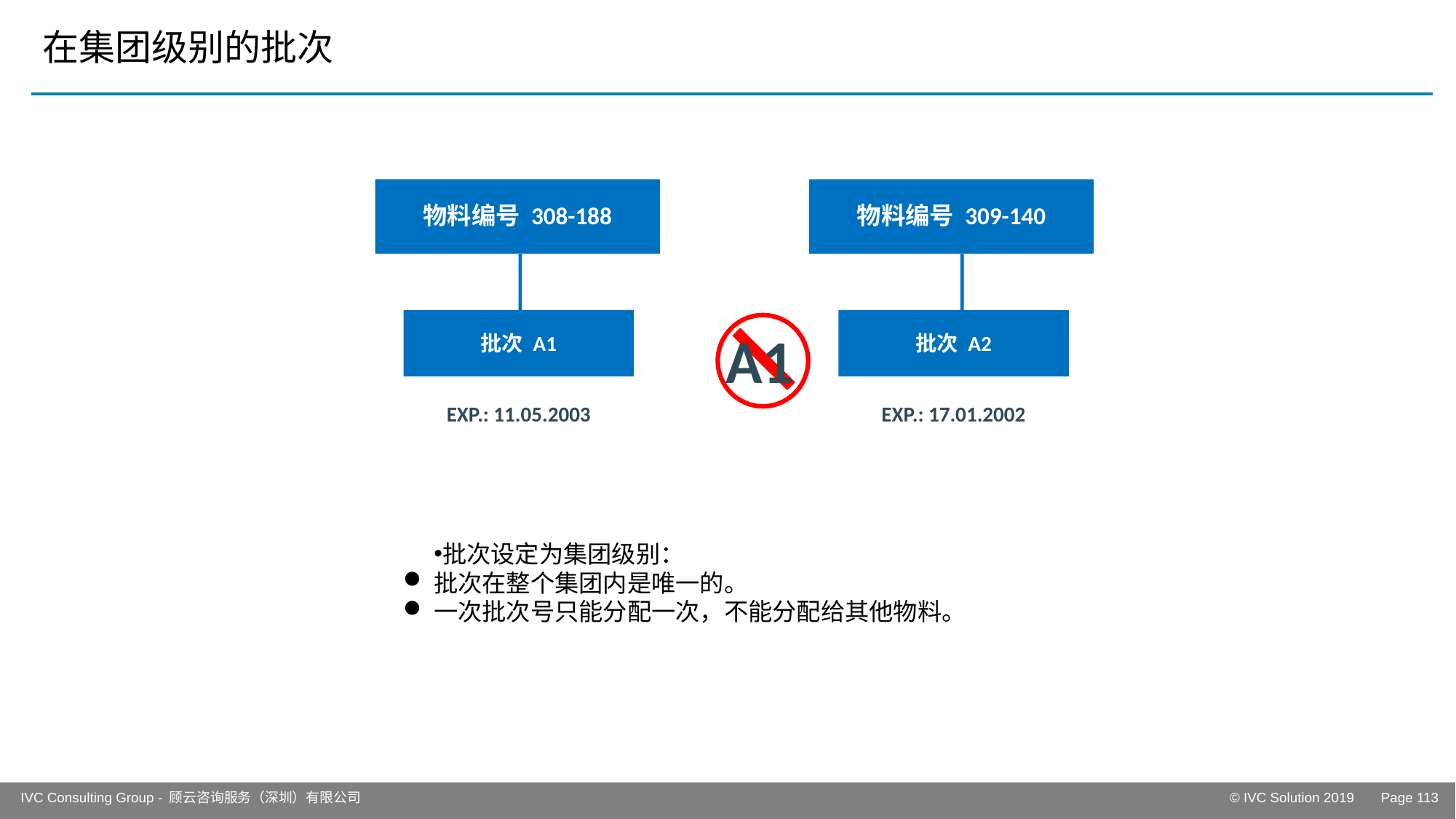

# 在集团级别的批次

物料编号 308-188
物料编号 309-140

A1

批次 A1
批次 A2

EXP.: 11.05.2003
EXP.: 17.01.2002
批次设定为集团级别：
批次在整个集团内是唯一的。
一次批次号只能分配一次，不能分配给其他物料。